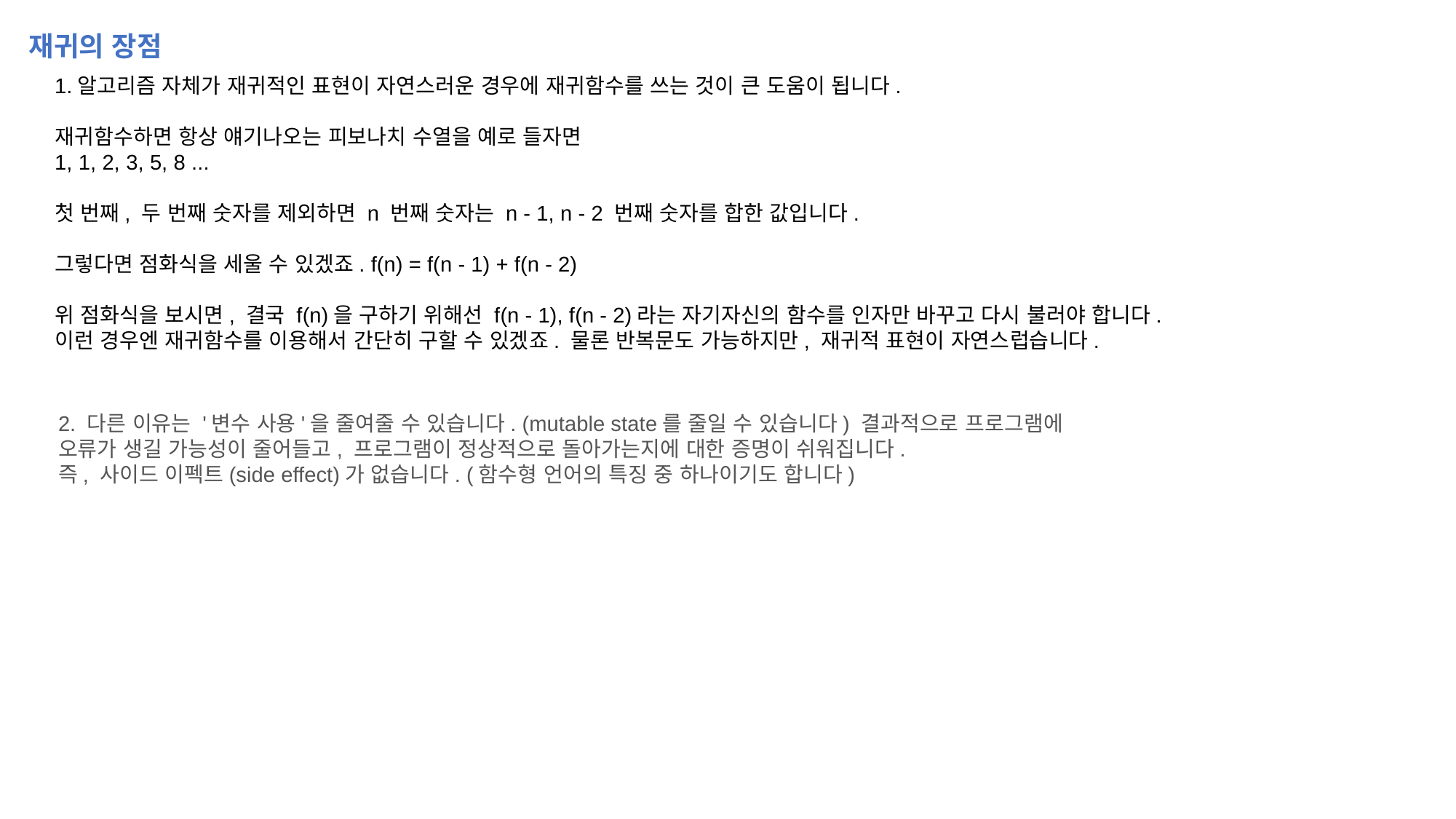

재귀의 장점
1.알고리즘 자체가 재귀적인 표현이 자연스러운 경우에 재귀함수를 쓰는 것이 큰 도움이 됩니다.

재귀함수하면 항상 얘기나오는 피보나치 수열을 예로 들자면
1, 1, 2, 3, 5, 8 ...

첫 번째, 두 번째 숫자를 제외하면 n 번째 숫자는 n - 1, n - 2 번째 숫자를 합한 값입니다.

그렇다면 점화식을 세울 수 있겠죠. f(n) = f(n - 1) + f(n - 2)

위 점화식을 보시면, 결국 f(n)을 구하기 위해선 f(n - 1), f(n - 2)라는 자기자신의 함수를 인자만 바꾸고 다시 불러야 합니다.
이런 경우엔 재귀함수를 이용해서 간단히 구할 수 있겠죠. 물론 반복문도 가능하지만, 재귀적 표현이 자연스럽습니다.
2. 다른 이유는 '변수 사용'을 줄여줄 수 있습니다. (mutable state를 줄일 수 있습니다) 결과적으로 프로그램에 오류가 생길 가능성이 줄어들고, 프로그램이 정상적으로 돌아가는지에 대한 증명이 쉬워집니다.
즉, 사이드 이펙트(side effect)가 없습니다. (함수형 언어의 특징 중 하나이기도 합니다)